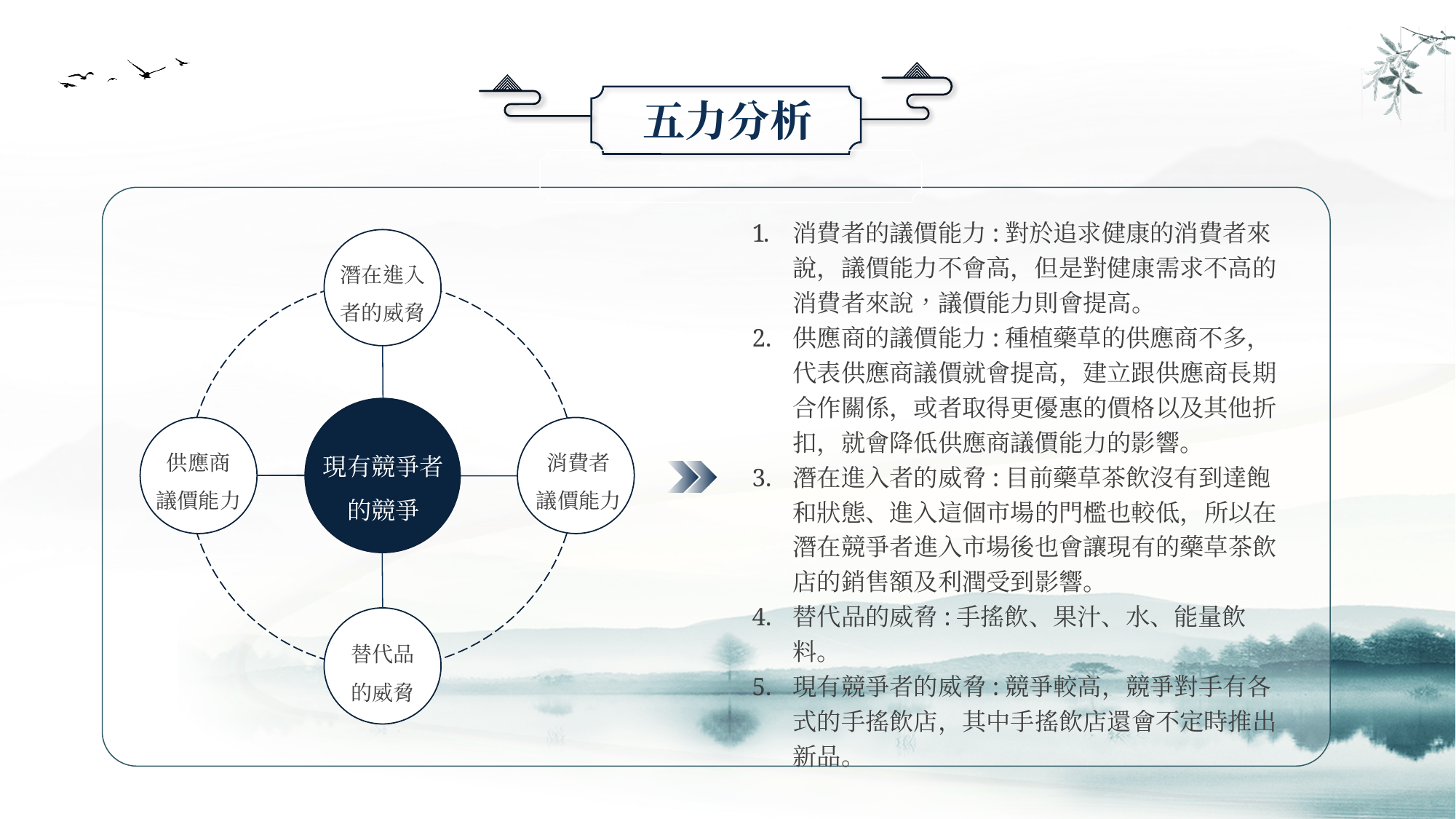

五力分析

消費者的議價能力:對於追求健康的消費者來說，議價能力不會高，但是對健康需求不高的消費者來說，議價能力則會提高。
供應商的議價能力:種植藥草的供應商不多，代表供應商議價就會提高，建立跟供應商長期合作關係，或者取得更優惠的價格以及其他折扣，就會降低供應商議價能力的影響。
潛在進入者的威脅:目前藥草茶飲沒有到達飽和狀態、進入這個市場的門檻也較低，所以在潛在競爭者進入市場後也會讓現有的藥草茶飲店的銷售額及利潤受到影響。
替代品的威脅:手搖飲、果汁、水、能量飲料。
現有競爭者的威脅:競爭較高，競爭對手有各式的手搖飲店，其中手搖飲店還會不定時推出新品。

潛在進入者的威脅

供應商
議價能力

消費者
議價能力
現有競爭者
的競爭

替代品
的威脅